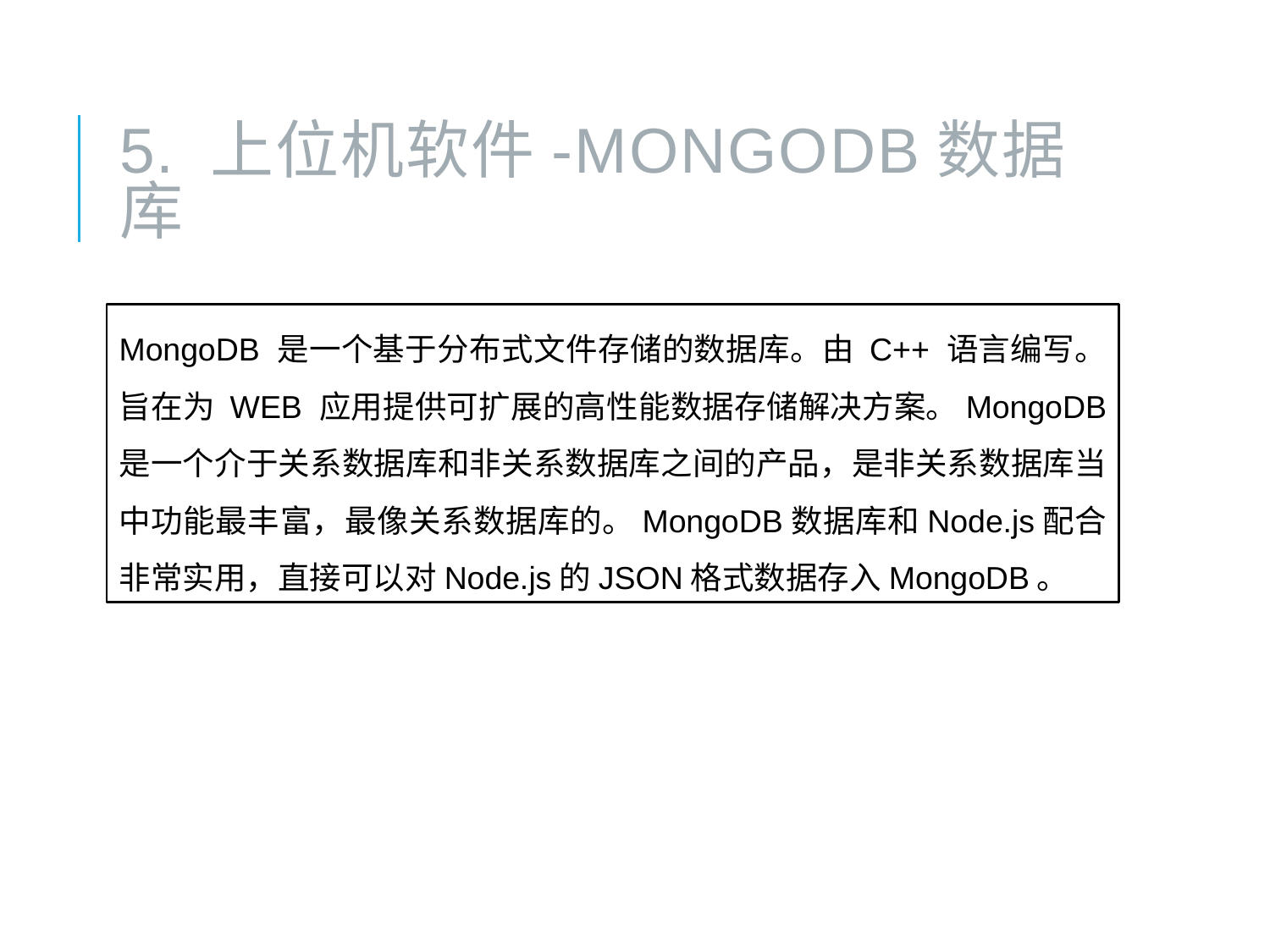

# 5. 上位机软件-Mongodb数据库
MongoDB 是一个基于分布式文件存储的数据库。由 C++ 语言编写。旨在为 WEB 应用提供可扩展的高性能数据存储解决方案。MongoDB 是一个介于关系数据库和非关系数据库之间的产品，是非关系数据库当中功能最丰富，最像关系数据库的。MongoDB数据库和Node.js配合非常实用，直接可以对Node.js的JSON格式数据存入MongoDB。